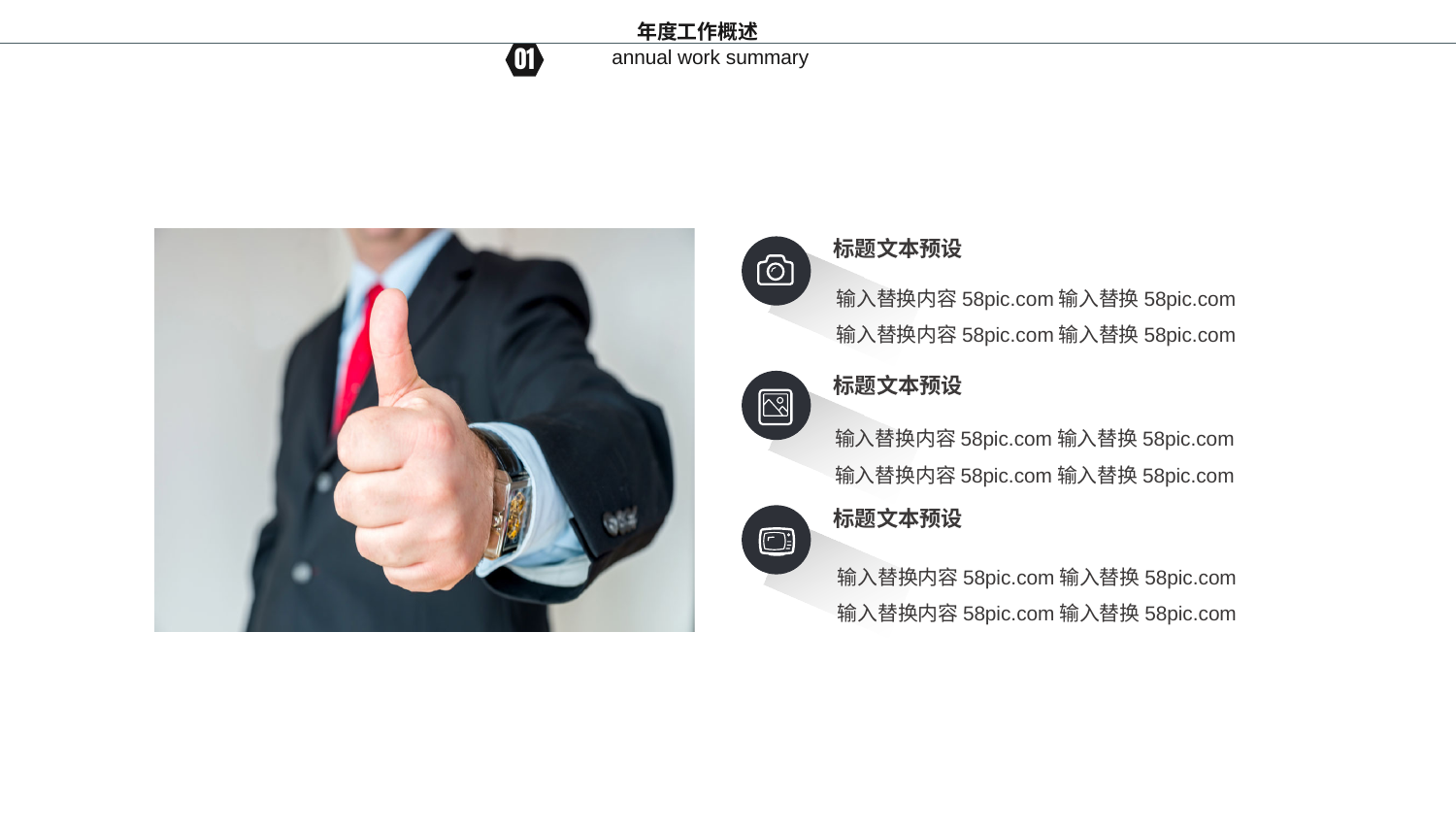

年度工作概述
annual work summary
01

标题文本预设

输入替换内容58pic.com输入替换58pic.com输入替换内容58pic.com输入替换58pic.com

标题文本预设

输入替换内容58pic.com输入替换58pic.com输入替换内容58pic.com输入替换58pic.com

标题文本预设

输入替换内容58pic.com输入替换58pic.com输入替换内容58pic.com输入替换58pic.com